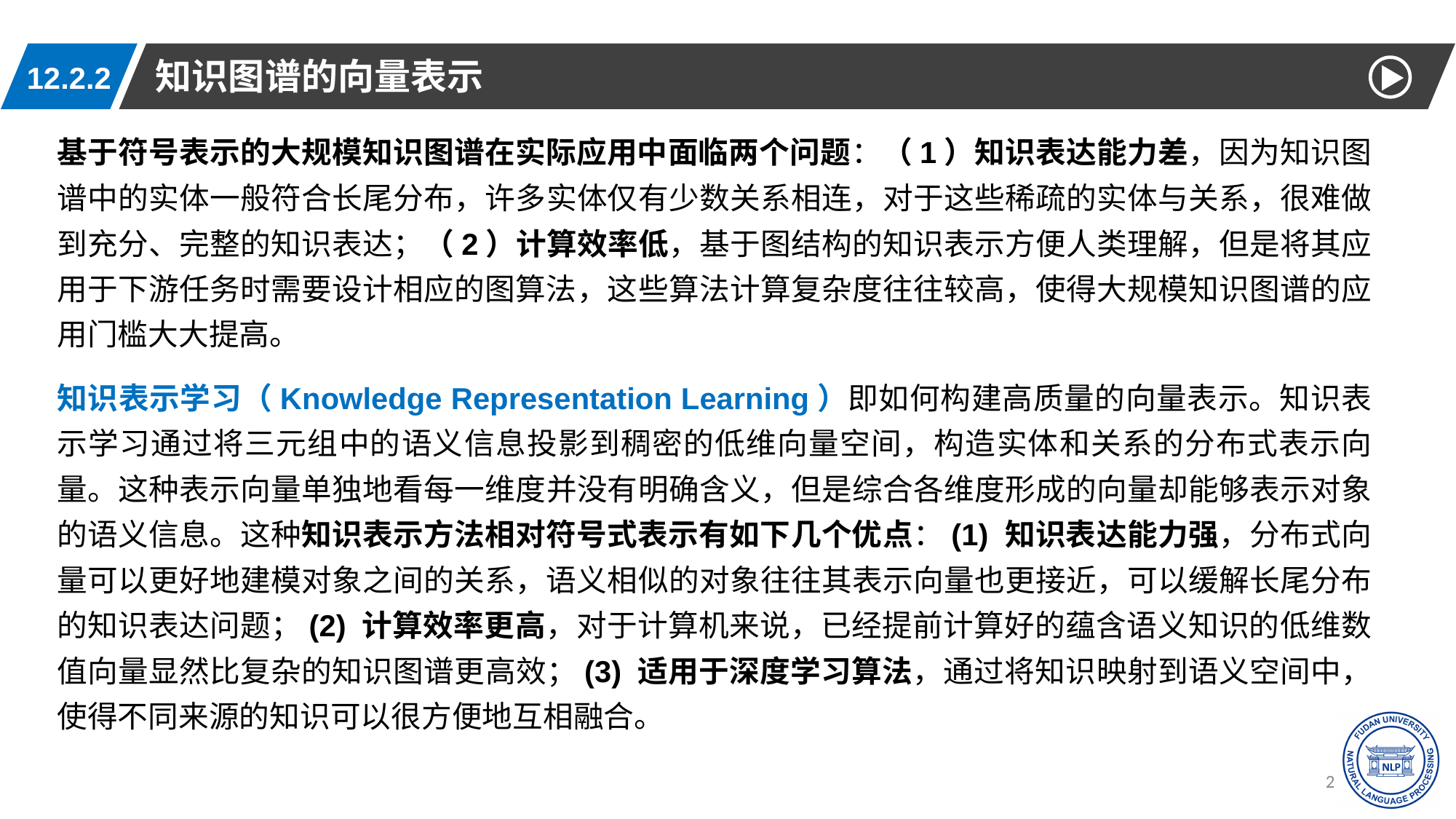

知识图谱的向量表示
12.2.2

基于符号表示的大规模知识图谱在实际应用中面临两个问题：（1）知识表达能力差，因为知识图谱中的实体一般符合长尾分布，许多实体仅有少数关系相连，对于这些稀疏的实体与关系，很难做到充分、完整的知识表达；（2）计算效率低，基于图结构的知识表示方便人类理解，但是将其应用于下游任务时需要设计相应的图算法，这些算法计算复杂度往往较高，使得大规模知识图谱的应用门槛大大提高。
知识表示学习（Knowledge Representation Learning）即如何构建高质量的向量表示。知识表示学习通过将三元组中的语义信息投影到稠密的低维向量空间，构造实体和关系的分布式表示向量。这种表示向量单独地看每一维度并没有明确含义，但是综合各维度形成的向量却能够表示对象的语义信息。这种知识表示方法相对符号式表示有如下几个优点：(1) 知识表达能力强，分布式向量可以更好地建模对象之间的关系，语义相似的对象往往其表示向量也更接近，可以缓解长尾分布的知识表达问题；(2) 计算效率更高，对于计算机来说，已经提前计算好的蕴含语义知识的低维数值向量显然比复杂的知识图谱更高效；(3) 适用于深度学习算法，通过将知识映射到语义空间中，使得不同来源的知识可以很方便地互相融合。
22